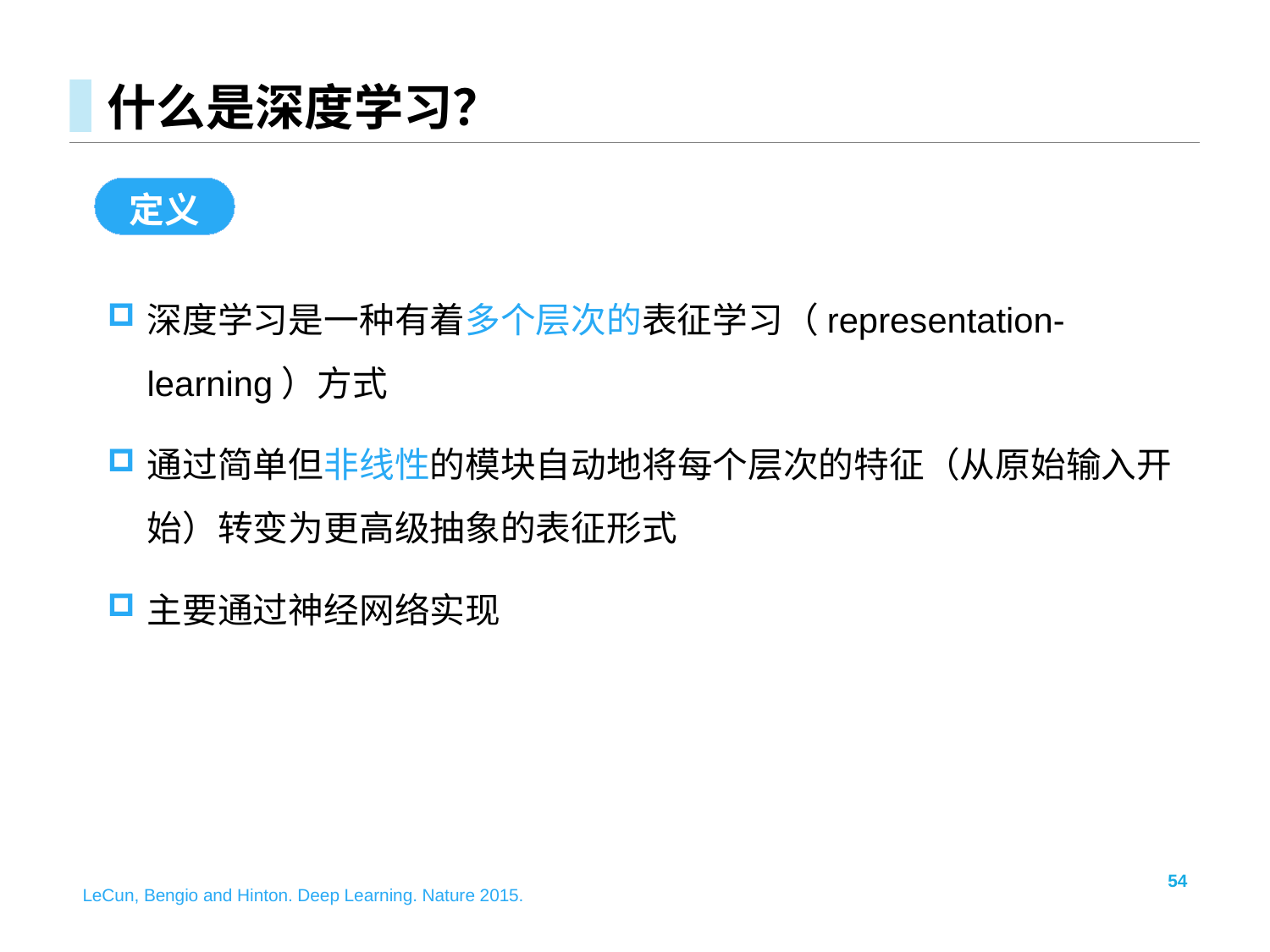

# 什么是深度学习？
定义
深度学习是一种有着多个层次的表征学习（representation-learning）方式
通过简单但非线性的模块自动地将每个层次的特征（从原始输入开始）转变为更高级抽象的表征形式
主要通过神经网络实现
LeCun, Bengio and Hinton. Deep Learning. Nature 2015.
54